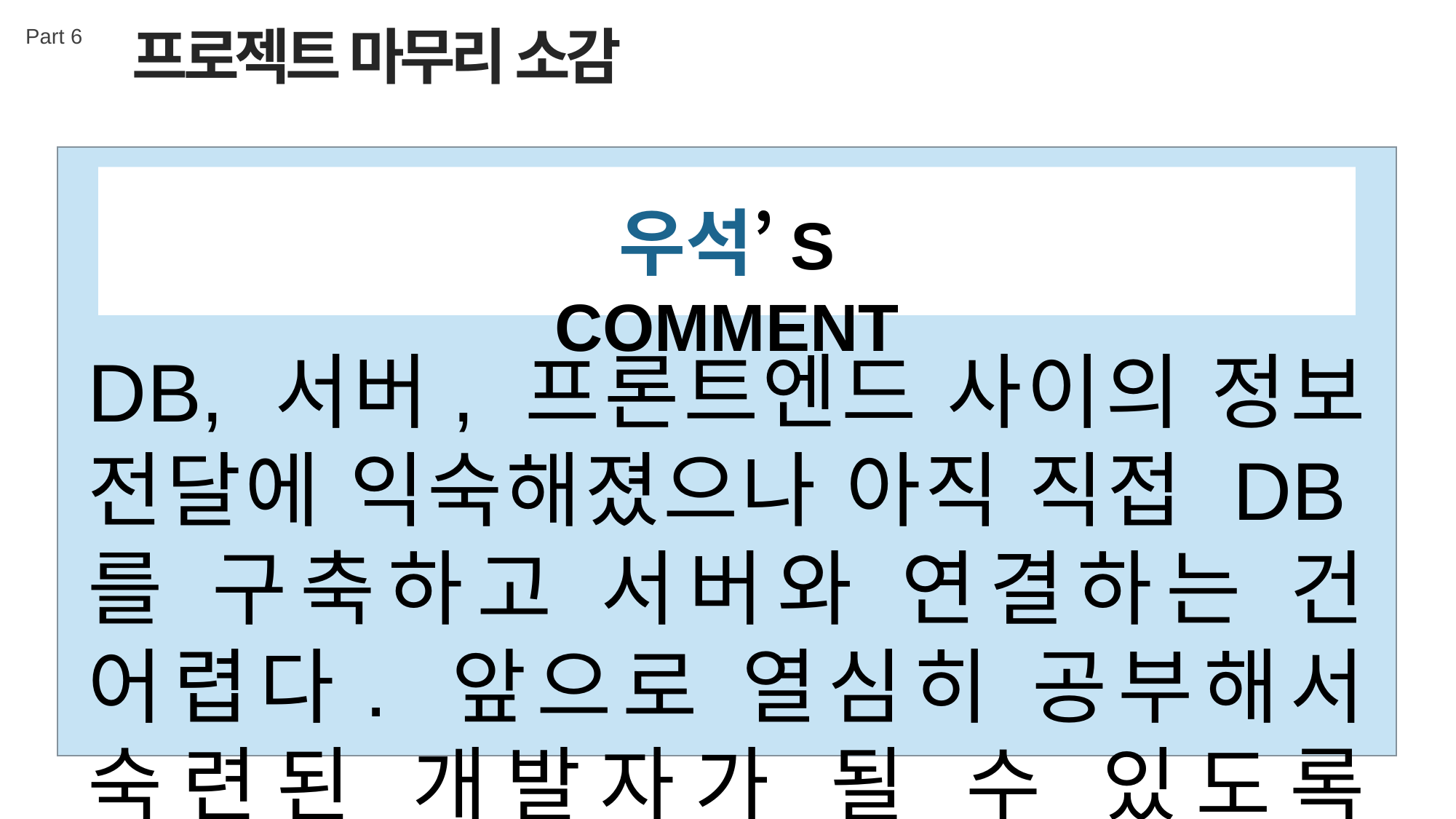

프로젝트 마무리 소감
Part 6

우석’S COMMENT
DB, 서버, 프론트엔드 사이의 정보 전달에 익숙해졌으나 아직 직접 DB를 구축하고 서버와 연결하는 건 어렵다. 앞으로 열심히 공부해서 숙련된 개발자가 될 수 있도록 노력해야겠다.